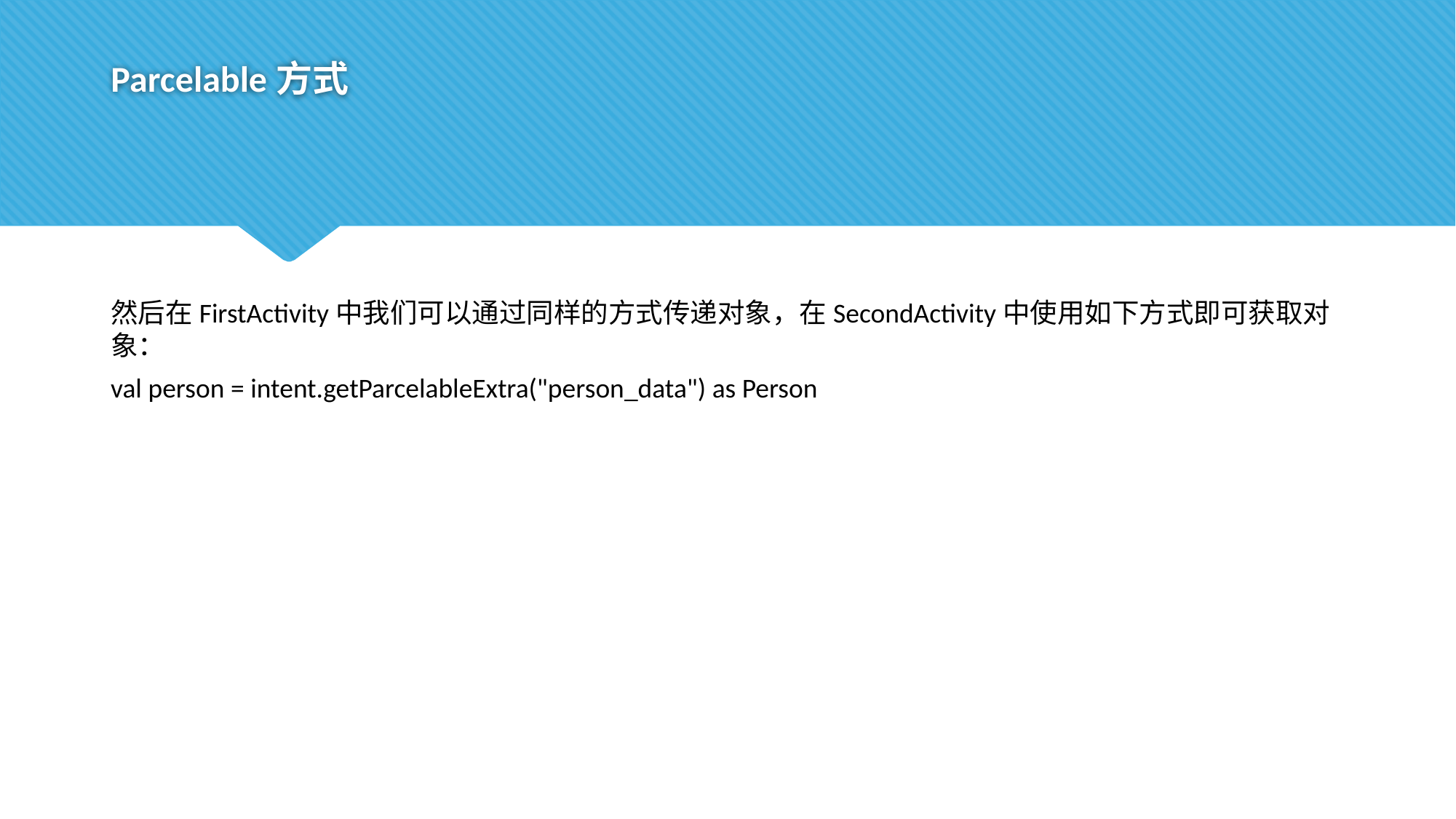

# Parcelable方式
然后在FirstActivity中我们可以通过同样的方式传递对象，在SecondActivity中使用如下方式即可获取对象：
val person = intent.getParcelableExtra("person_data") as Person